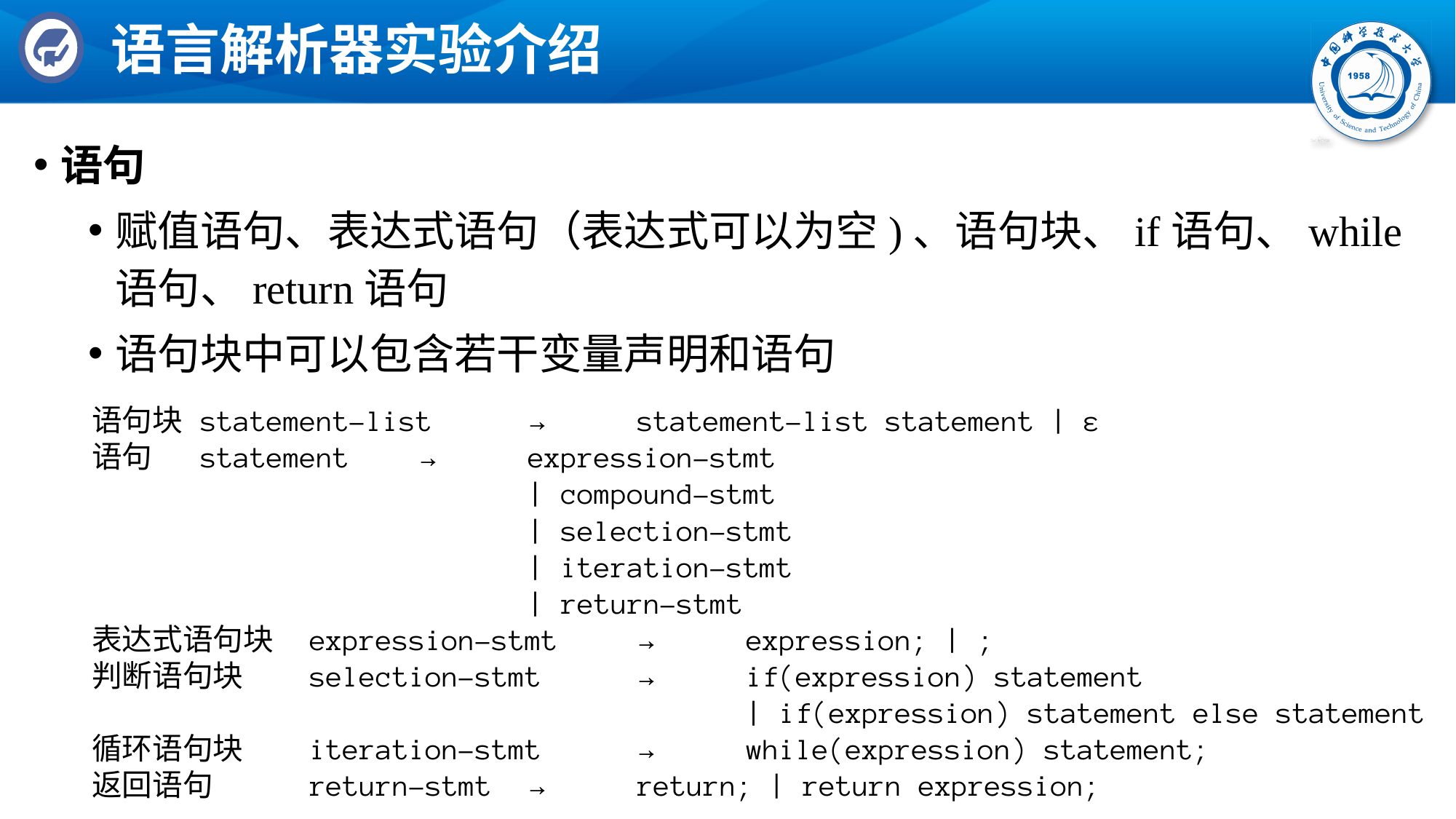

# 语言解析器实验介绍
语句
赋值语句、表达式语句（表达式可以为空)、语句块、if语句、while语句、return语句
语句块中可以包含若干变量声明和语句
语句块	statement-list	→	statement-list statement | ε
语句	statement	→	expression-stmt
				| compound-stmt
				| selection-stmt
				| iteration-stmt
				| return-stmt
表达式语句块	expression-stmt	→	expression; | ;
判断语句块	selection-stmt	→	if(expression) statement
						| if(expression) statement else statement
循环语句块	iteration-stmt	→	while(expression) statement;
返回语句	return-stmt	→	return; | return expression;